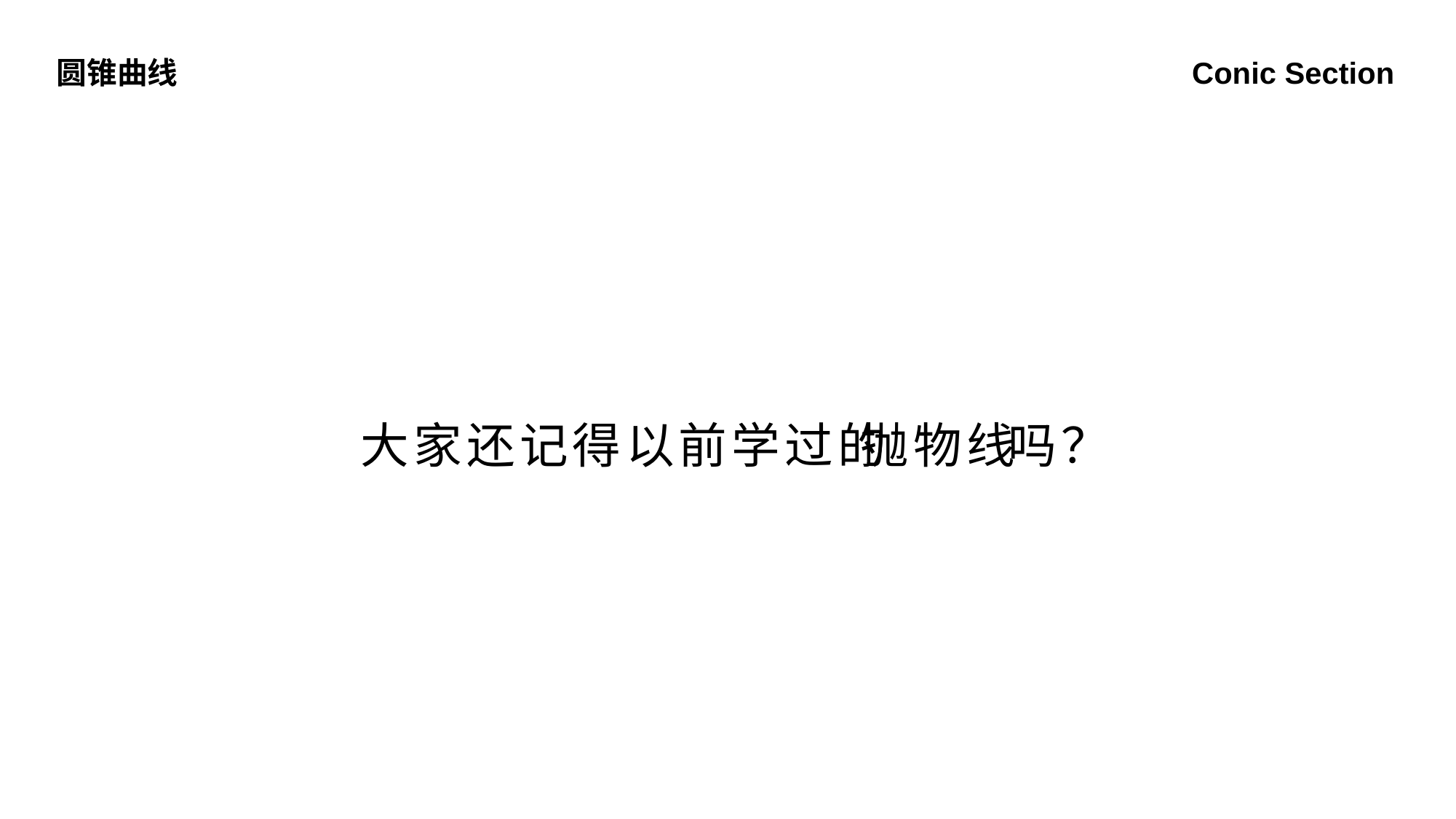

圆锥曲线
Conic Section
抛物线
大家还记得以前学过的        吗？
谢品文（43）
何胜威（25）
刘爱恩（11）
关宇涵（05）
PARABOLA